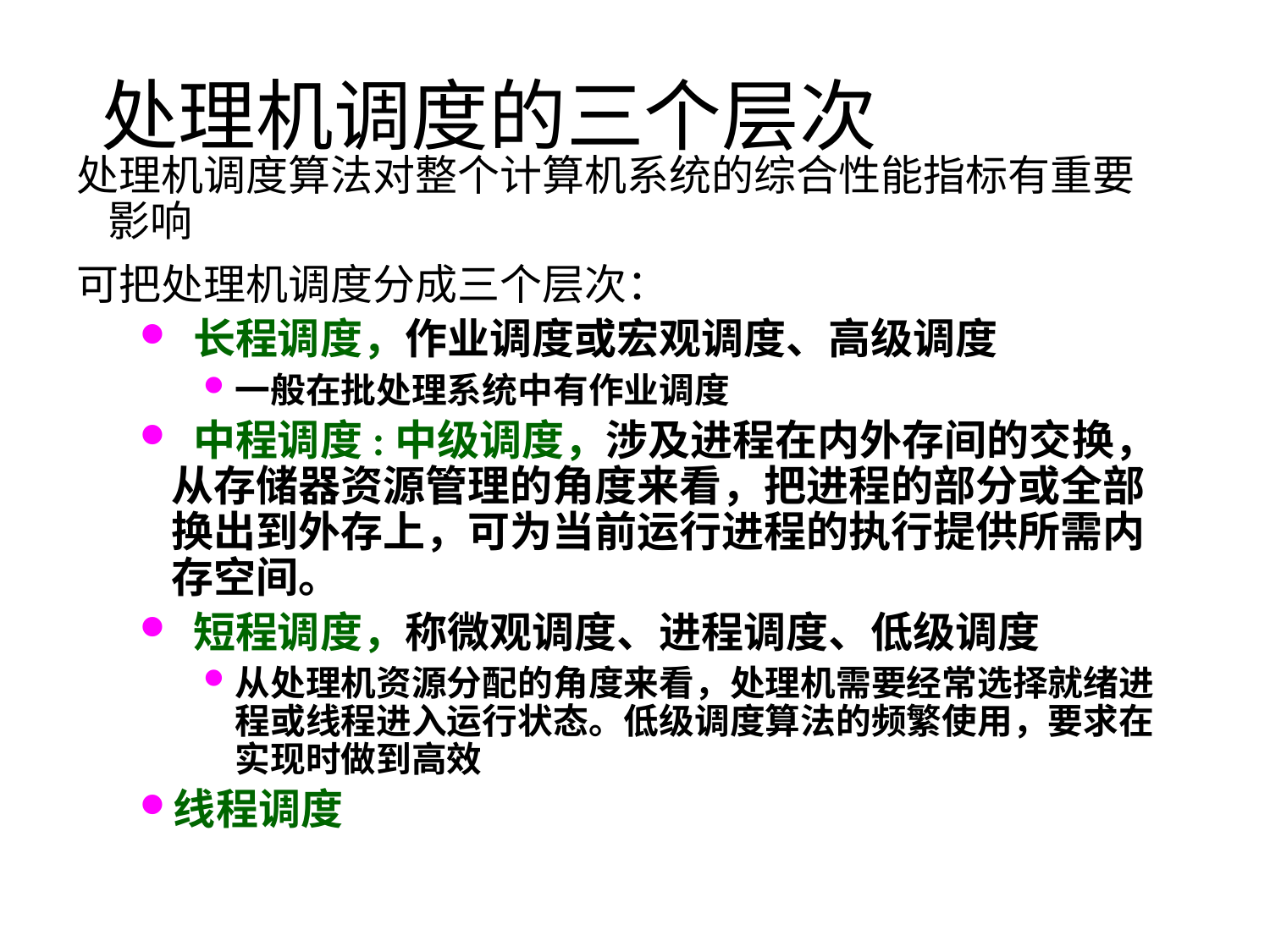

# 处理机调度的三个层次
处理机调度算法对整个计算机系统的综合性能指标有重要影响
可把处理机调度分成三个层次：
 长程调度，作业调度或宏观调度、高级调度
一般在批处理系统中有作业调度
 中程调度:中级调度，涉及进程在内外存间的交换，从存储器资源管理的角度来看，把进程的部分或全部换出到外存上，可为当前运行进程的执行提供所需内存空间。
 短程调度，称微观调度、进程调度、低级调度
从处理机资源分配的角度来看，处理机需要经常选择就绪进程或线程进入运行状态。低级调度算法的频繁使用，要求在实现时做到高效
线程调度